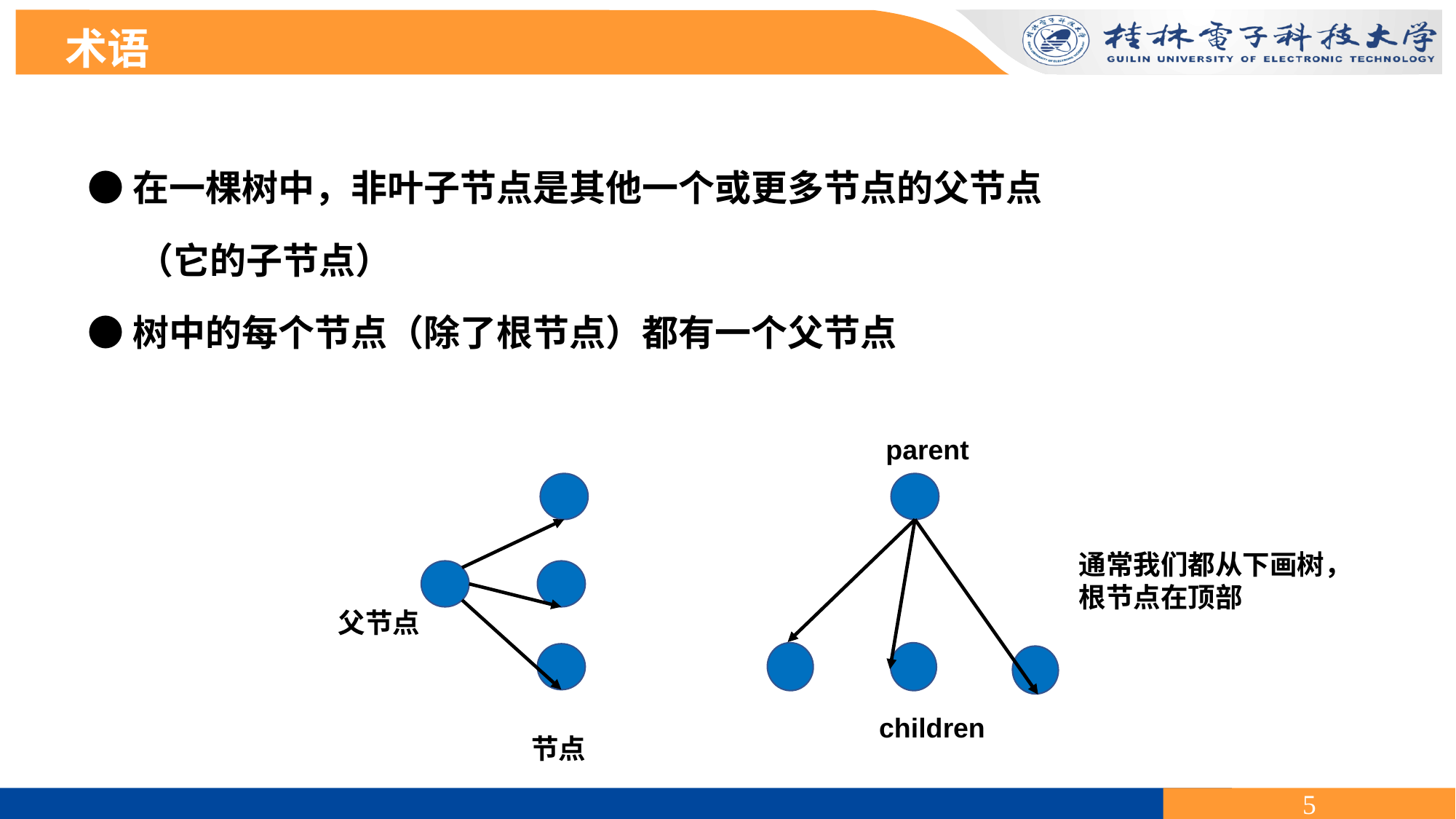

术语
●在一棵树中，非叶子节点是其他一个或更多节点的父节点
     （它的子节点）
●树中的每个节点（除了根节点）都有一个父节点
parent

通常我们都从下画树，
根节点在顶部

父节点

children
节点